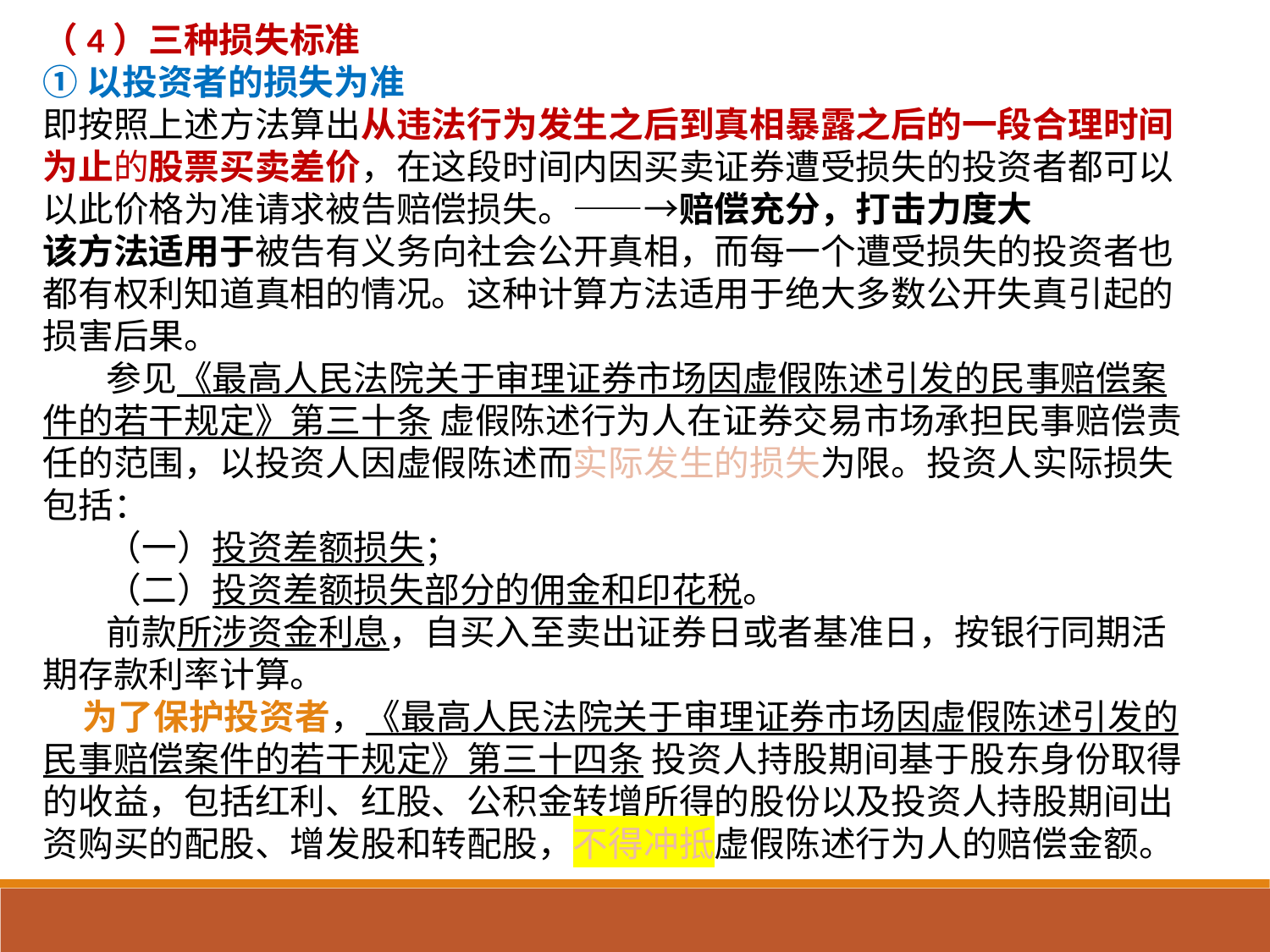

（4）三种损失标准
①以投资者的损失为准
即按照上述方法算出从违法行为发生之后到真相暴露之后的一段合理时间为止的股票买卖差价，在这段时间内因买卖证券遭受损失的投资者都可以以此价格为准请求被告赔偿损失。——→赔偿充分，打击力度大
该方法适用于被告有义务向社会公开真相，而每一个遭受损失的投资者也都有权利知道真相的情况。这种计算方法适用于绝大多数公开失真引起的损害后果。
参见《最高人民法院关于审理证券市场因虚假陈述引发的民事赔偿案件的若干规定》第三十条 虚假陈述行为人在证券交易市场承担民事赔偿责任的范围，以投资人因虚假陈述而实际发生的损失为限。投资人实际损失包括：
（一）投资差额损失；
（二）投资差额损失部分的佣金和印花税。
前款所涉资金利息，自买入至卖出证券日或者基准日，按银行同期活期存款利率计算。
    为了保护投资者，《最高人民法院关于审理证券市场因虚假陈述引发的民事赔偿案件的若干规定》第三十四条 投资人持股期间基于股东身份取得的收益，包括红利、红股、公积金转增所得的股份以及投资人持股期间出资购买的配股、增发股和转配股，不得冲抵虚假陈述行为人的赔偿金额。